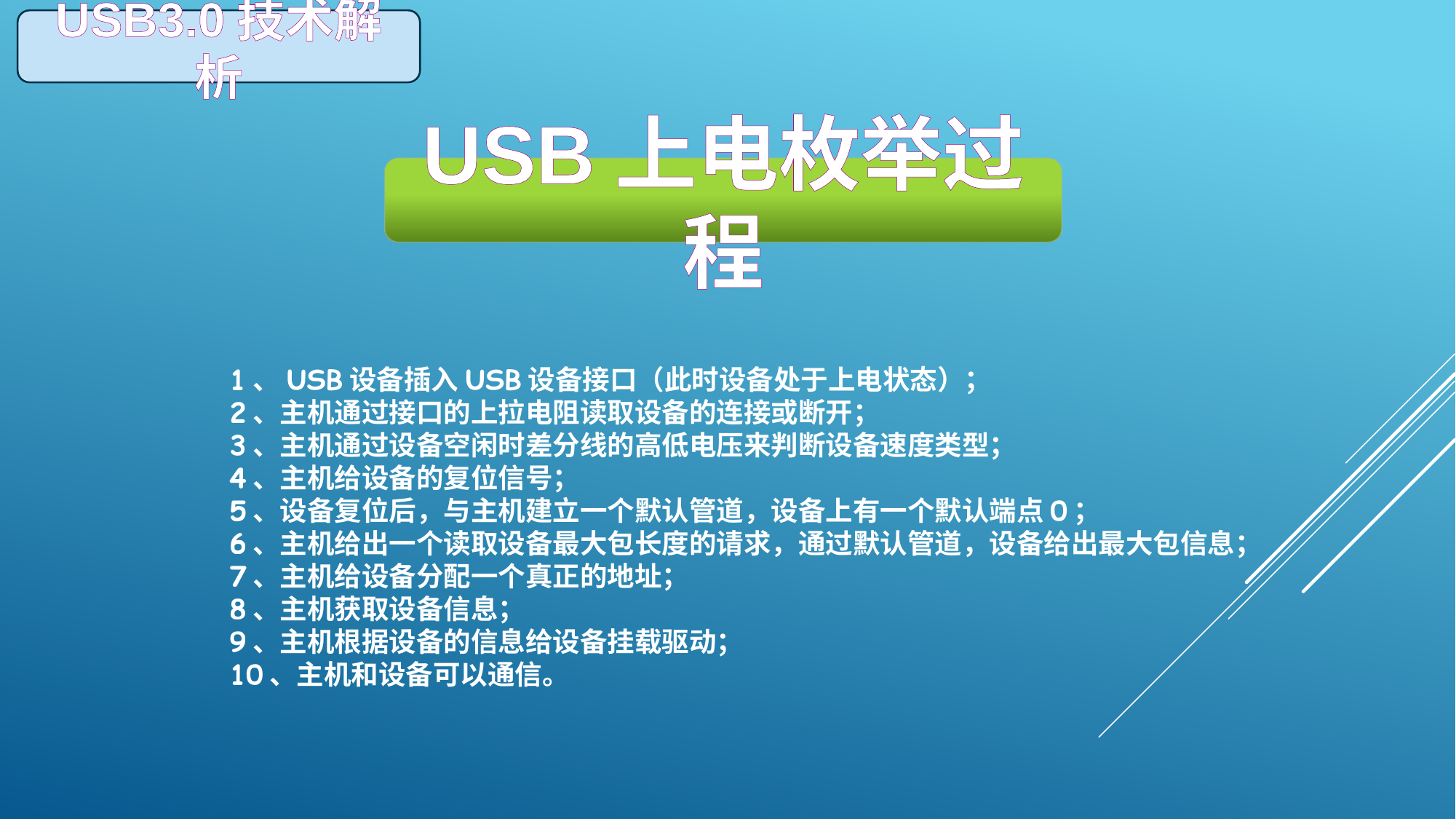

USB3.0技术解析
USB上电枚举过程
1、USB设备插入USB设备接口（此时设备处于上电状态）；
2、主机通过接口的上拉电阻读取设备的连接或断开；
3、主机通过设备空闲时差分线的高低电压来判断设备速度类型；
4、主机给设备的复位信号；
5、设备复位后，与主机建立一个默认管道，设备上有一个默认端点0；
6、主机给出一个读取设备最大包长度的请求，通过默认管道，设备给出最大包信息；
7、主机给设备分配一个真正的地址；
8、主机获取设备信息；
9、主机根据设备的信息给设备挂载驱动；
10、主机和设备可以通信。